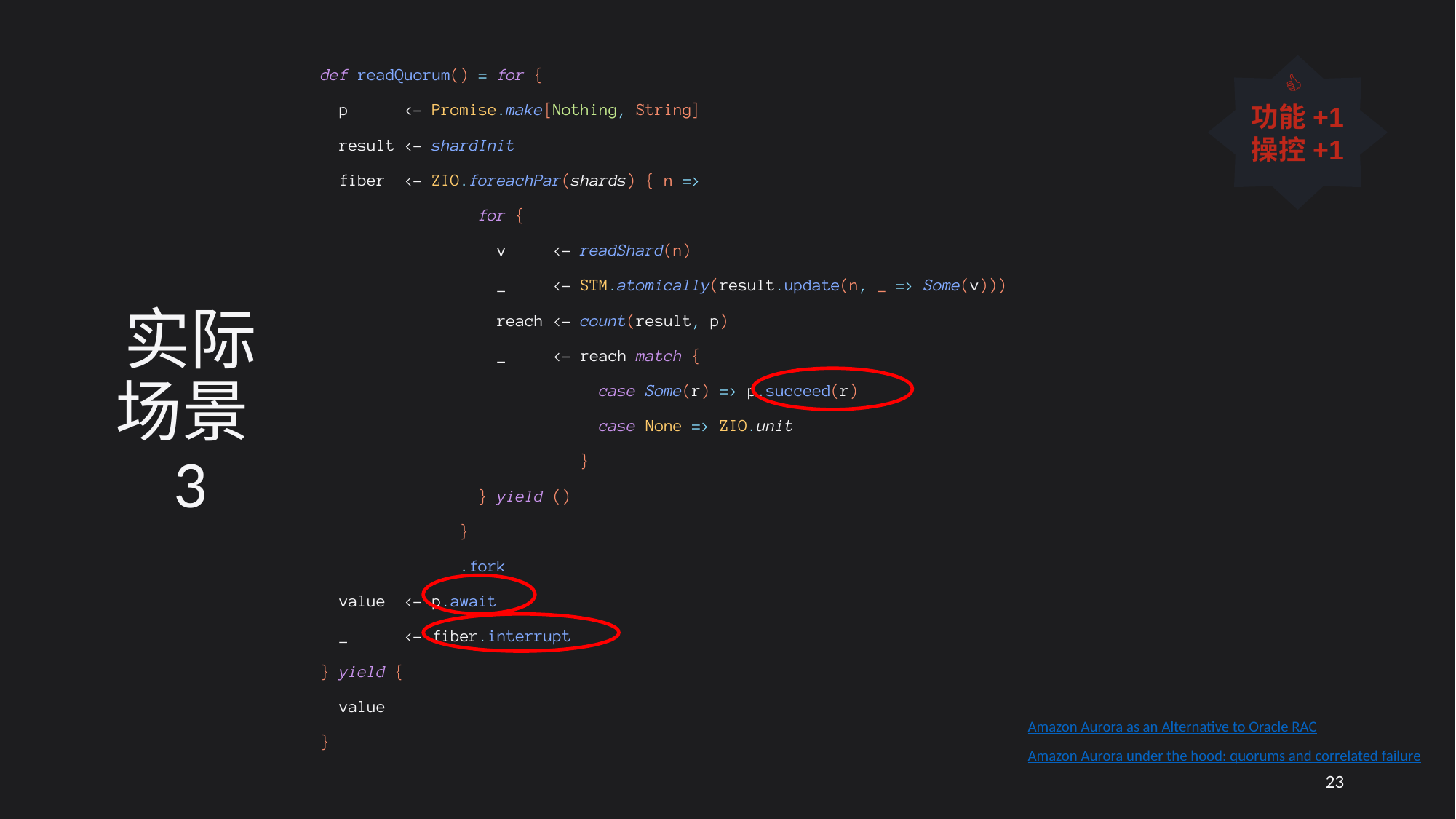

def readQuorum() = for {
  p      <- Promise.make[Nothing, String]
  result <- shardInit
  fiber  <- ZIO.foreachPar(shards) { n =>
                 for {
                   v     <- readShard(n)
                   _     <- STM.atomically(result.update(n, _ => Some(v)))
                   reach <- count(result, p)
                   _     <- reach match {
                              case Some(r) => p.succeed(r)
                              case None => ZIO.unit
                            }
                 } yield ()
               }
               .fork
  value  <- p.await
  _      <- fiber.interrupt
} yield {
  value
}
# 实际场景3
👍
功能+1
操控+1

Amazon Aurora as an Alternative to Oracle RAC
Amazon Aurora under the hood: quorums and correlated failure
23